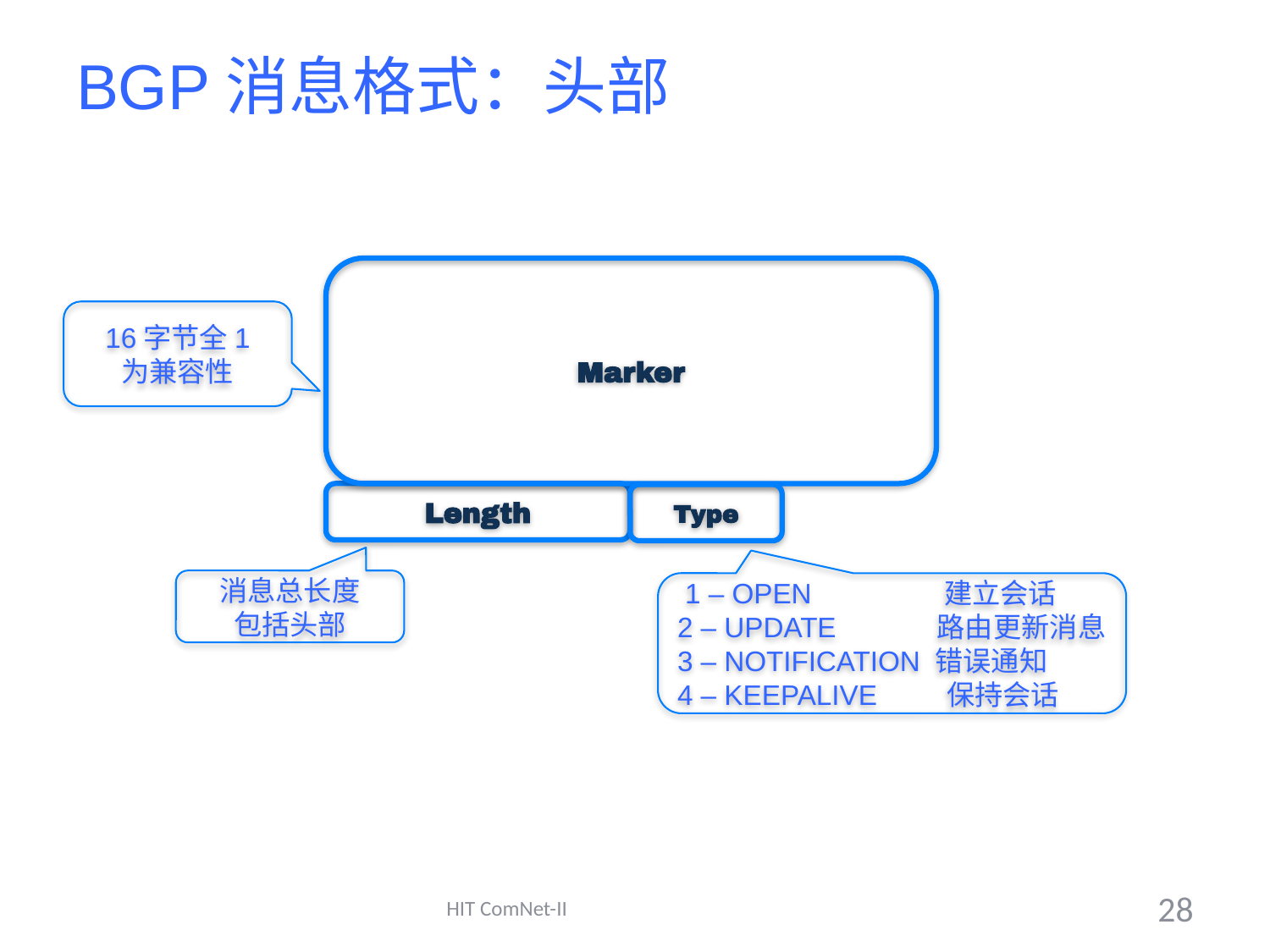

# BGP消息格式：头部
Marker
16字节全1
为兼容性
Length
Type
消息总长度
包括头部
 1 – OPEN                建立会话
2 – UPDATE            路由更新消息
3 – NOTIFICATION 错误通知
4 – KEEPALIVE        保持会话
HIT ComNet-II
28